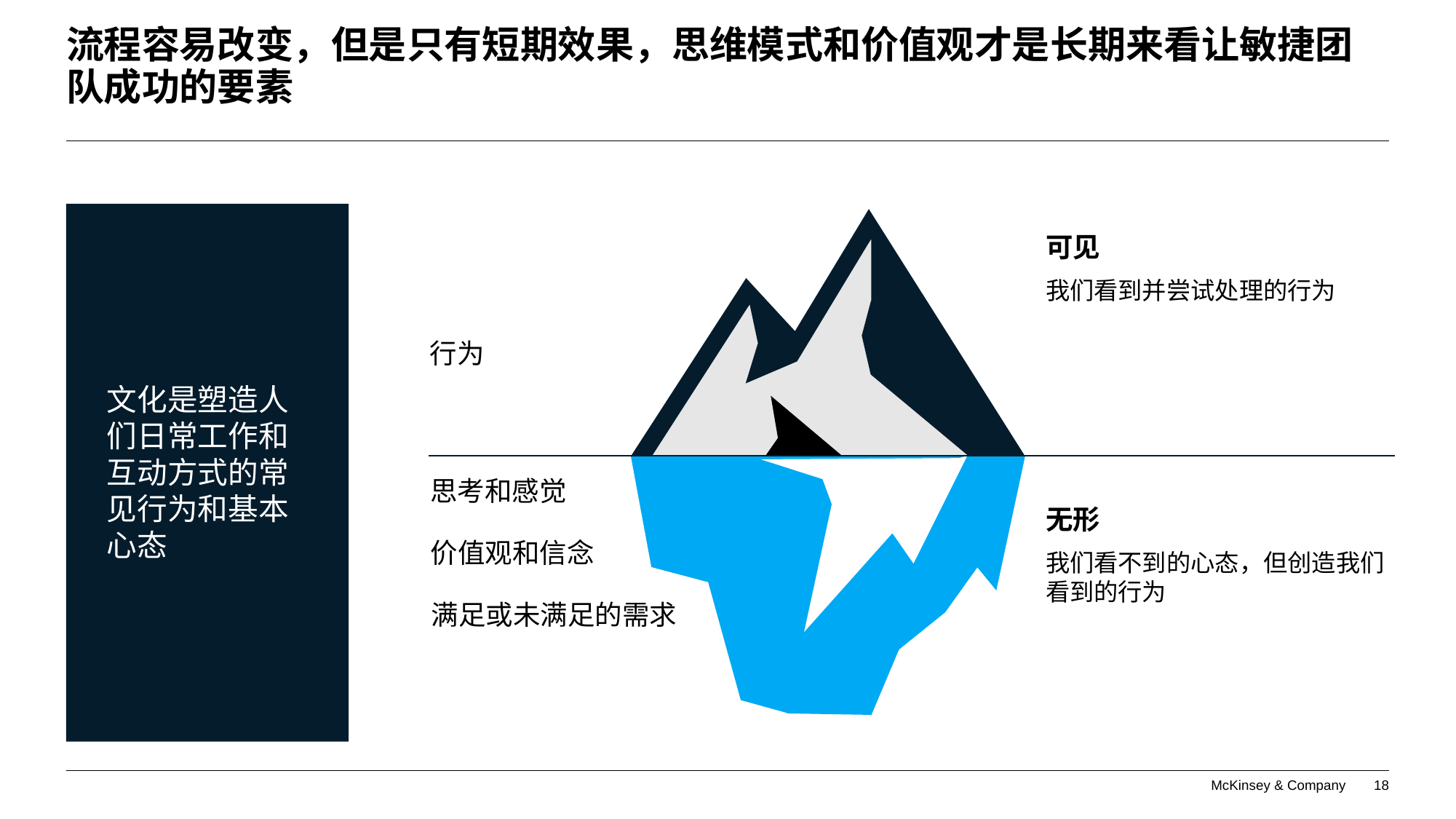

# 流程容易改变，但是只有短期效果，思维模式和价值观才是长期来看让敏捷团队成功的要素

可见
我们看到并尝试处理的行为
行为
文化是塑造人们日常工作和互动方式的常见行为和基本心态
思考和感觉
无形
价值观和信念
我们看不到的心态，但创造我们看到的行为
满足或未满足的需求